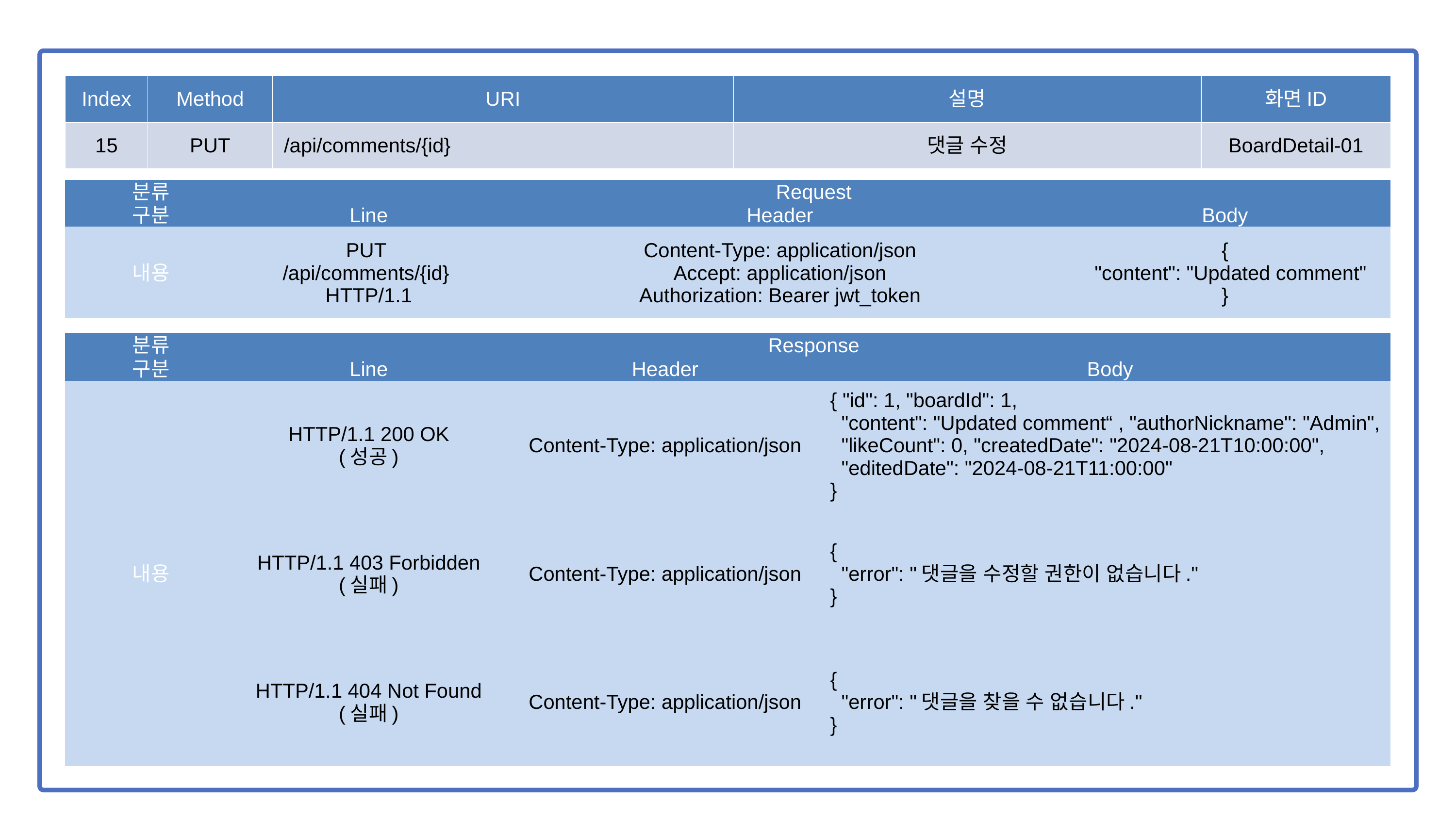

| Index | Method | URI | 설명 | 화면ID |
| --- | --- | --- | --- | --- |
| 15 | PUT | /api/comments/{id} | 댓글 수정 | BoardDetail-01 |
| 분류 | Request |  |  |
| --- | --- | --- | --- |
| 구분 | Line | Header | Body |
| 내용 | PUT /api/comments/{id} HTTP/1.1 | Content-Type: application/json Accept: application/json Authorization: Bearer jwt\_token | { "content": "Updated comment" } |
| 분류 | Response |  |  |
| --- | --- | --- | --- |
| 구분 | Line | Header | Body |
| 내용 | HTTP/1.1 200 OK (성공) | Content-Type: application/json | { "id": 1, "boardId": 1, "content": "Updated comment“ , "authorNickname": "Admin", "likeCount": 0, "createdDate": "2024-08-21T10:00:00", "editedDate": "2024-08-21T11:00:00" } |
|  | HTTP/1.1 403 Forbidden (실패) | Content-Type: application/json | { "error": "댓글을 수정할 권한이 없습니다." } |
|  | HTTP/1.1 404 Not Found (실패) | Content-Type: application/json | { "error": "댓글을 찾을 수 없습니다." } |